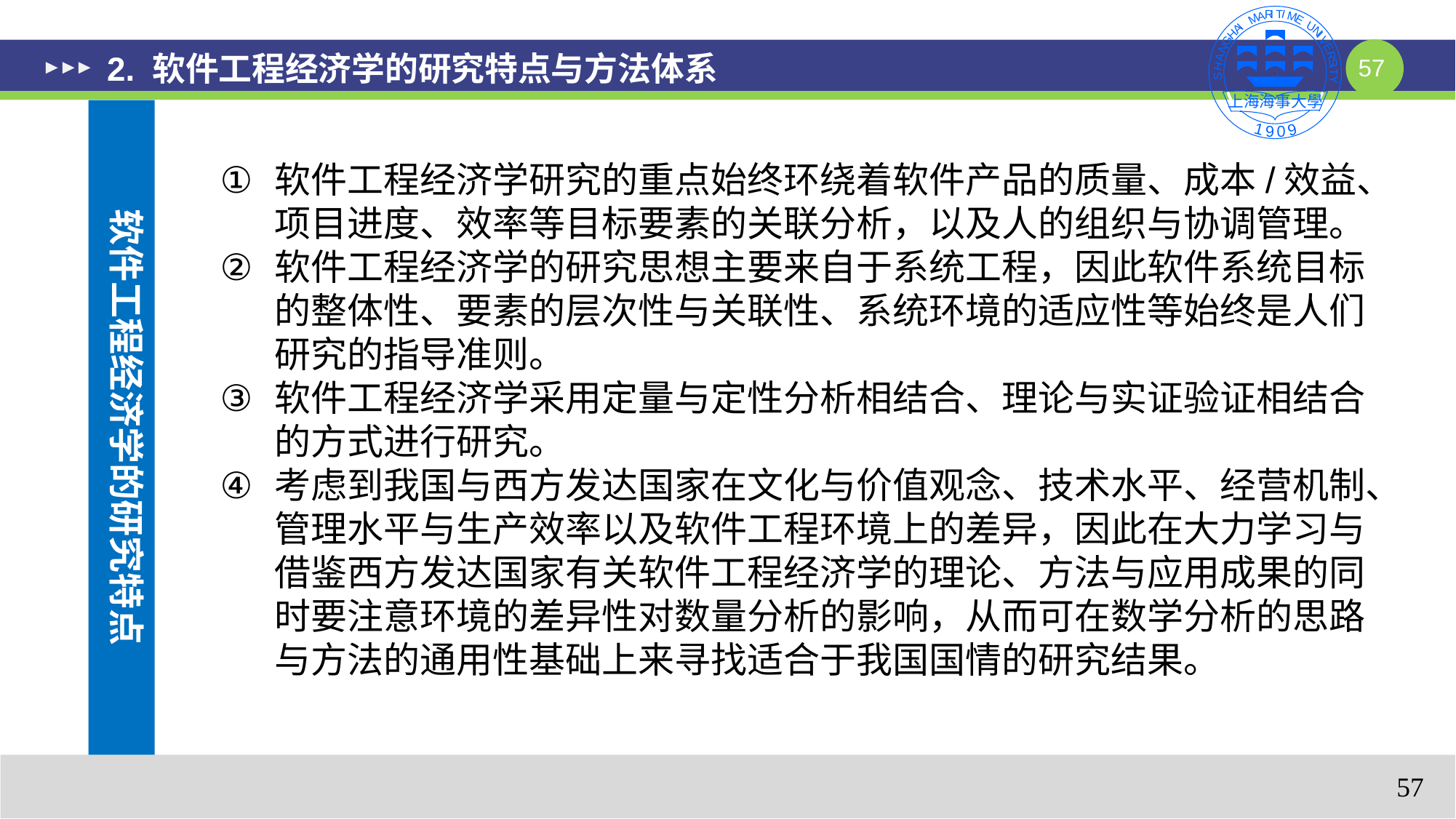

# 2. 软件工程经济学的研究特点与方法体系
软件工程经济学的研究特点
软件工程经济学研究的重点始终环绕着软件产品的质量、成本/效益、项目进度、效率等目标要素的关联分析，以及人的组织与协调管理。
软件工程经济学的研究思想主要来自于系统工程，因此软件系统目标的整体性、要素的层次性与关联性、系统环境的适应性等始终是人们研究的指导准则。
软件工程经济学采用定量与定性分析相结合、理论与实证验证相结合的方式进行研究。
考虑到我国与西方发达国家在文化与价值观念、技术水平、经营机制、管理水平与生产效率以及软件工程环境上的差异，因此在大力学习与借鉴西方发达国家有关软件工程经济学的理论、方法与应用成果的同时要注意环境的差异性对数量分析的影响，从而可在数学分析的思路与方法的通用性基础上来寻找适合于我国国情的研究结果。

57
57